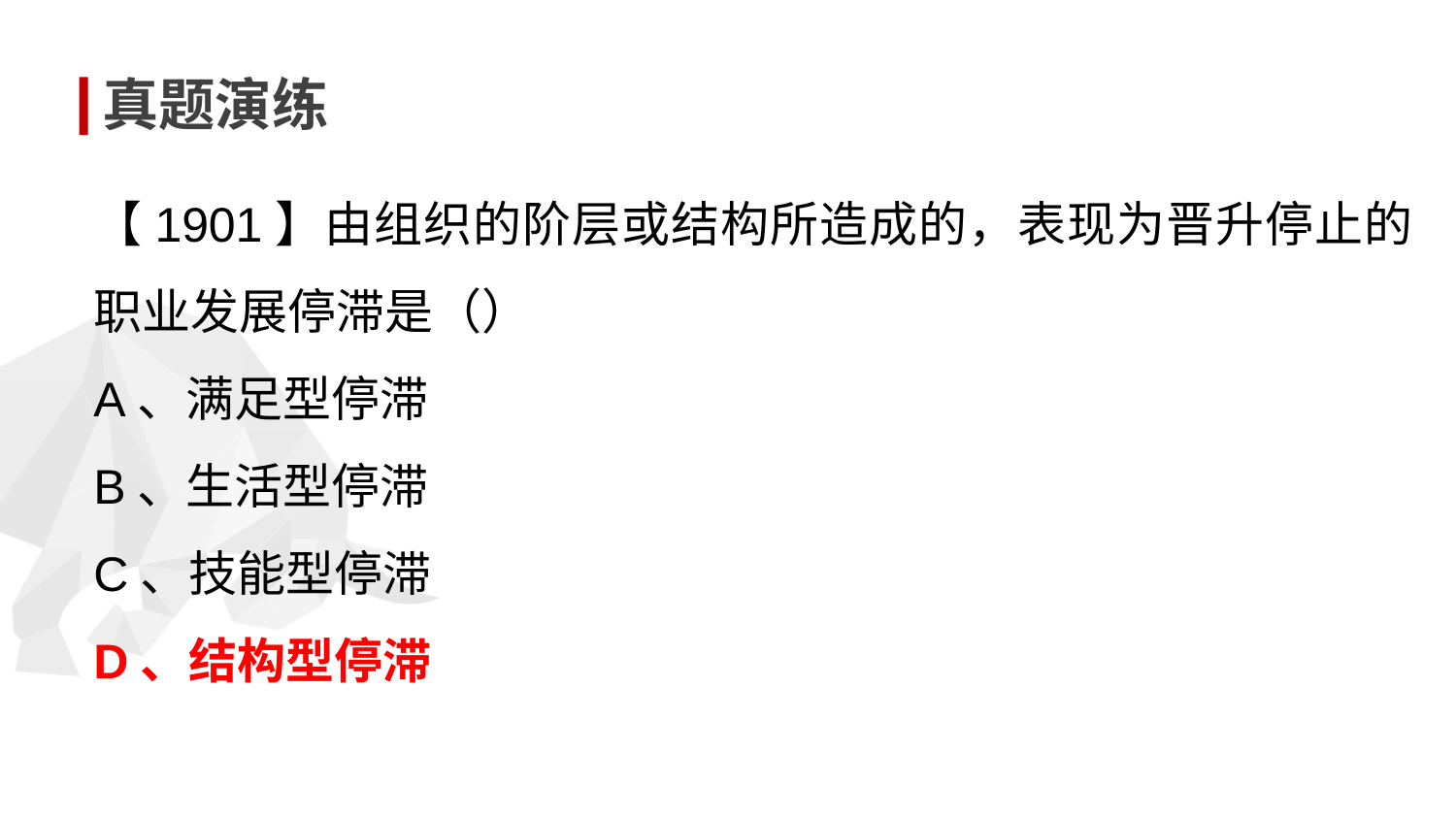

真题演练
【1901】由组织的阶层或结构所造成的，表现为晋升停止的职业发展停滞是（）
A、满足型停滞
B、生活型停滞
C、技能型停滞
D、结构型停滞